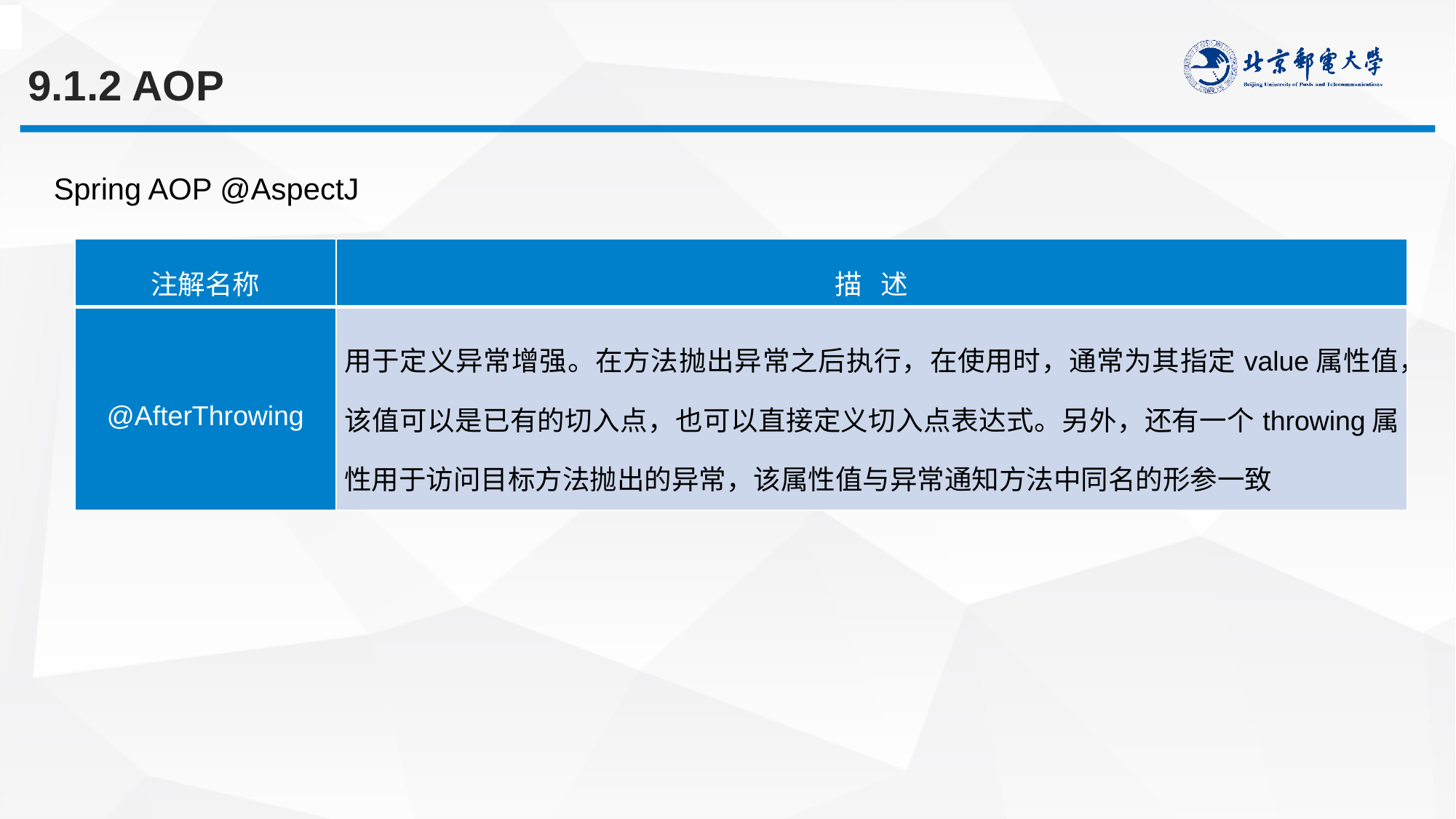

9.1.2 AOP
Spring AOP @AspectJ
| 注解名称 | 描 述 |
| --- | --- |
| @AfterThrowing | 用于定义异常增强。在方法抛出异常之后执行，在使用时，通常为其指定value属性值，该值可以是已有的切入点，也可以直接定义切入点表达式。另外，还有一个throwing属性用于访问目标方法抛出的异常，该属性值与异常通知方法中同名的形参一致 |